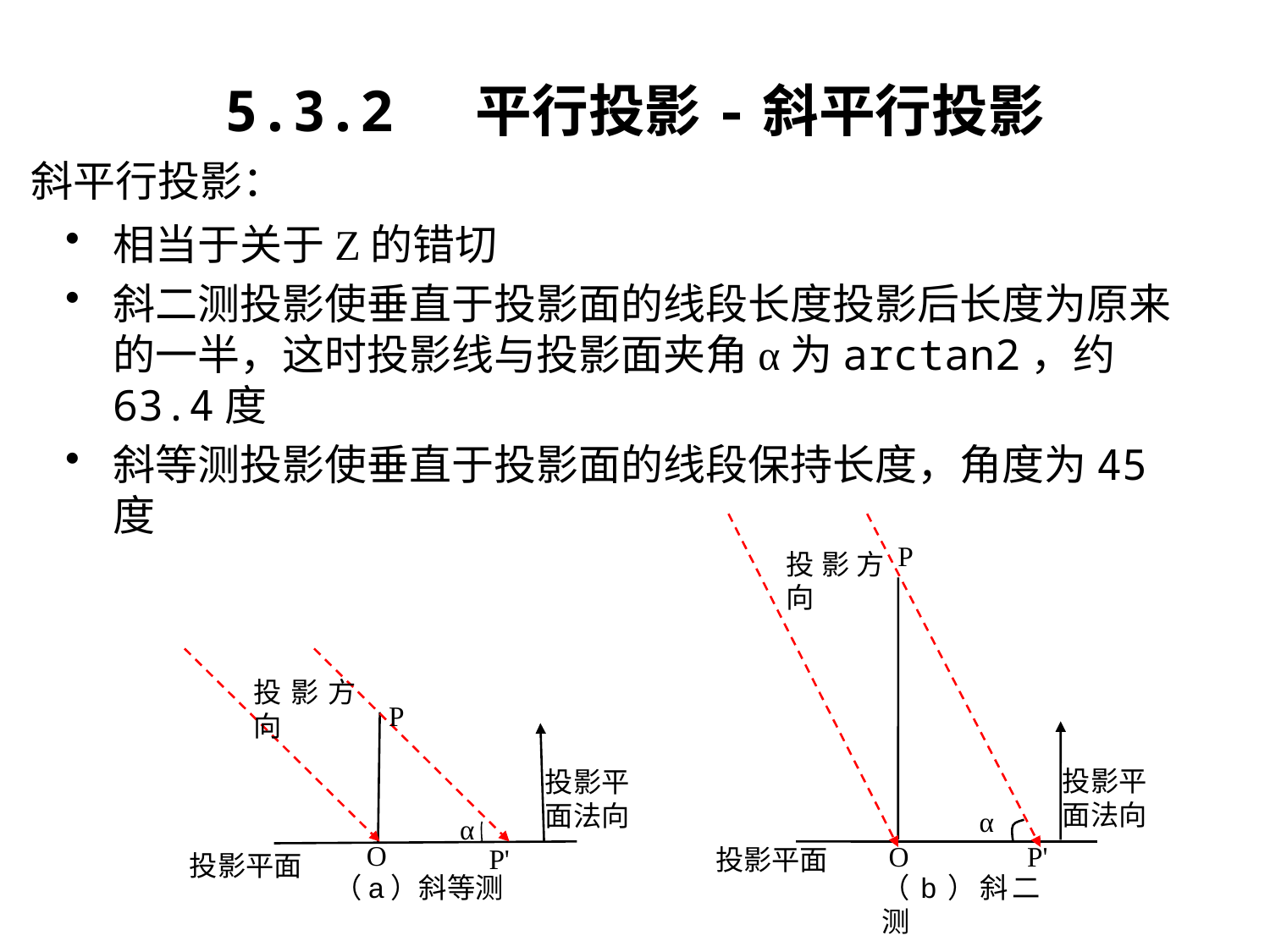

5.3.2  平行投影-斜平行投影
斜平行投影：
相当于关于Z的错切
斜二测投影使垂直于投影面的线段长度投影后长度为原来的一半，这时投影线与投影面夹角α为arctan2，约63.4度
斜等测投影使垂直于投影面的线段保持长度，角度为45度

P
投影方向
投影平面法向
α
P'
O
投影平面

投影方向
P
投影平面法向
α
O
P'
投影平面
（a）斜等测
（b）斜二测